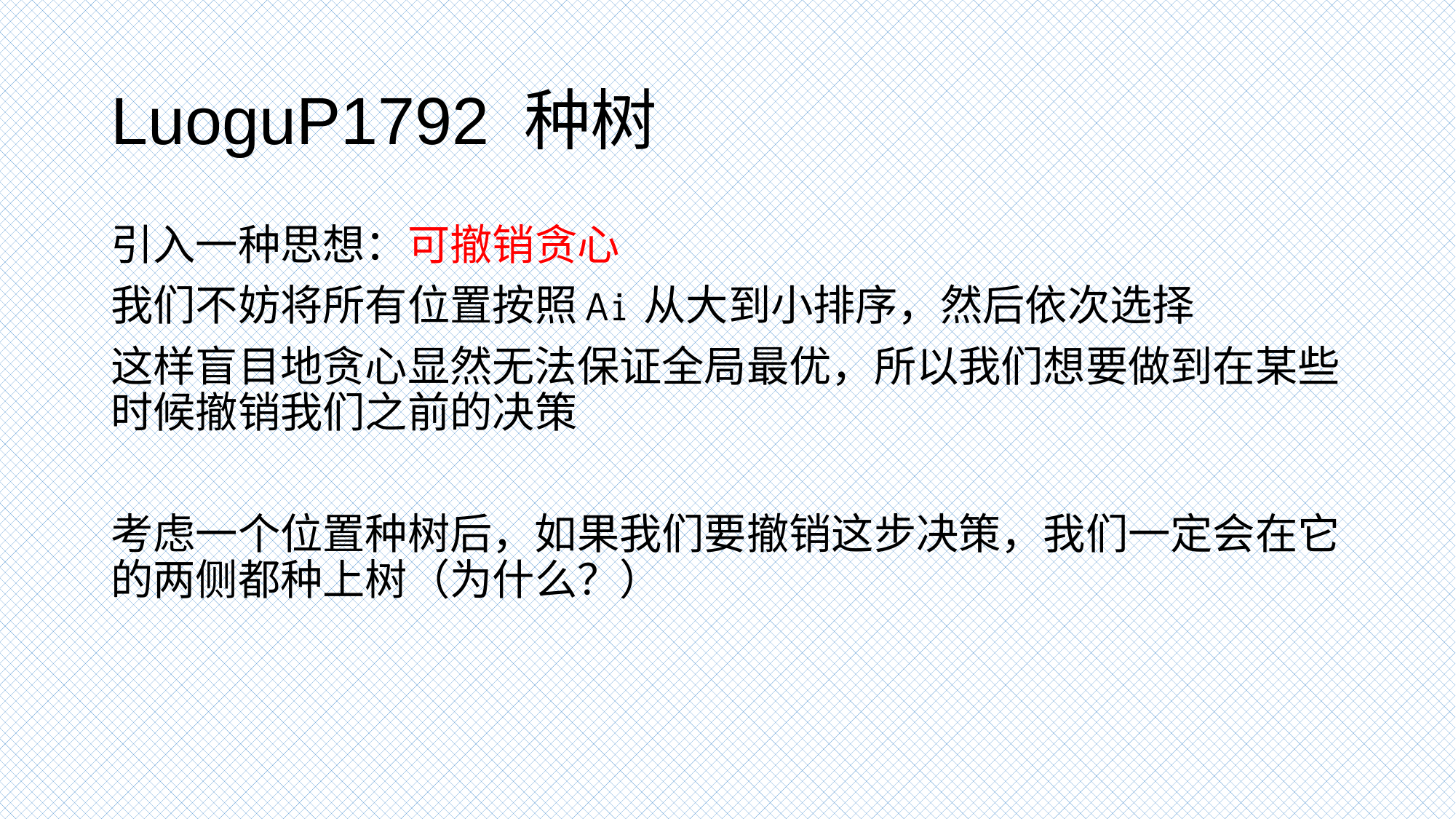

# LuoguP1792 种树
引入一种思想：可撤销贪心
我们不妨将所有位置按照Ai从大到小排序，然后依次选择
这样盲目地贪心显然无法保证全局最优，所以我们想要做到在某些时候撤销我们之前的决策

考虑一个位置种树后，如果我们要撤销这步决策，我们一定会在它的两侧都种上树（为什么？）